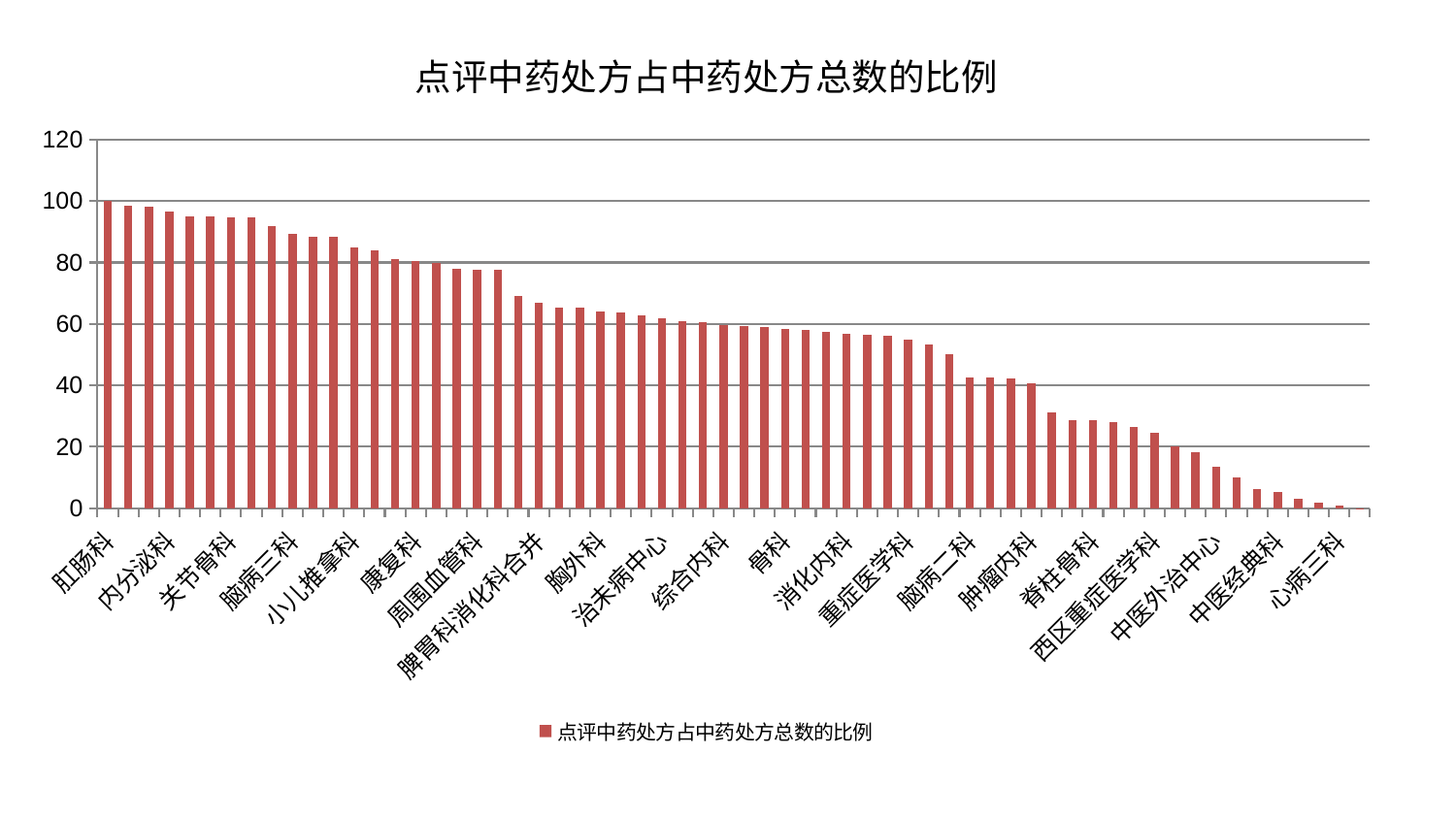

### Chart: 点评中药处方占中药处方总数的比例

| Category | 点评中药处方占中药处方总数的比例 |
|---|---|
| 肛肠科 | 100.0 |
| 乳腺甲状腺外科 | 98.58106183061138 |
| 肝胆外科 | 98.20354595656703 |
| 内分泌科 | 96.6112448933996 |
| 产科 | 95.07799417956274 |
| 小儿骨科 | 95.0619996582454 |
| 关节骨科 | 94.608032361317 |
| 心血管内科 | 94.59760710600844 |
| 东区肾病科 | 91.9206924809012 |
| 脑病三科 | 89.30322310939064 |
| 妇二科 | 88.39026920659516 |
| 肝病科 | 88.36672060303414 |
| 小儿推拿科 | 84.80988916346695 |
| 神经内科 | 83.90848246380412 |
| 耳鼻喉科 | 81.24968414563361 |
| 康复科 | 80.41222265788181 |
| 妇科 | 79.75332531247572 |
| 东区重症医学科 | 77.93368259420939 |
| 周围血管科 | 77.76869509095434 |
| 显微骨科 | 77.62975942318411 |
| 脾胃病科 | 69.23346190663278 |
| 脾胃科消化科合并 | 66.77095015837405 |
| 老年医学科 | 65.34760864116605 |
| 泌尿外科 | 65.3244963392516 |
| 胸外科 | 64.09476624932778 |
| 美容皮肤科 | 63.614599209435795 |
| 脑病一科 | 62.867274106010385 |
| 治未病中心 | 62.004377624035435 |
| 运动损伤骨科 | 60.78077440890108 |
| 皮肤科 | 60.658525354239366 |
| 综合内科 | 59.48401387831545 |
| 针灸科 | 59.42024767478509 |
| 男科 | 59.09845816748746 |
| 骨科 | 58.54071951806736 |
| 创伤骨科 | 58.10859323008941 |
| 儿科 | 57.45667448965557 |
| 消化内科 | 56.81769017276852 |
| 身心医学科 | 56.45143278315229 |
| 血液科 | 56.207758169405594 |
| 重症医学科 | 54.82085328939155 |
| 口腔科 | 53.23387439237333 |
| 风湿病科 | 50.184444627805945 |
| 脑病二科 | 42.62040395754902 |
| 微创骨科 | 42.57190896650789 |
| 心病一科 | 42.132511092882986 |
| 肿瘤内科 | 40.61859477039813 |
| 肾脏内科 | 31.20699101983895 |
| 呼吸内科 | 28.686872682535935 |
| 脊柱骨科 | 28.610966401116713 |
| 普通外科 | 27.914007622267167 |
| 眼科 | 26.56152841281354 |
| 西区重症医学科 | 24.57503868540649 |
| 肾病科 | 20.061957525087703 |
| 心病四科 | 18.303888715288252 |
| 中医外治中心 | 13.388064804371202 |
| 推拿科 | 10.131234073444496 |
| 神经外科 | 6.235549179026134 |
| 中医经典科 | 5.305994652677071 |
| 心病二科 | 3.221911890060869 |
| 妇科妇二科合并 | 1.7986842673157755 |
| 心病三科 | 0.806999838192346 |
| 医院 | 0.0114 |
22